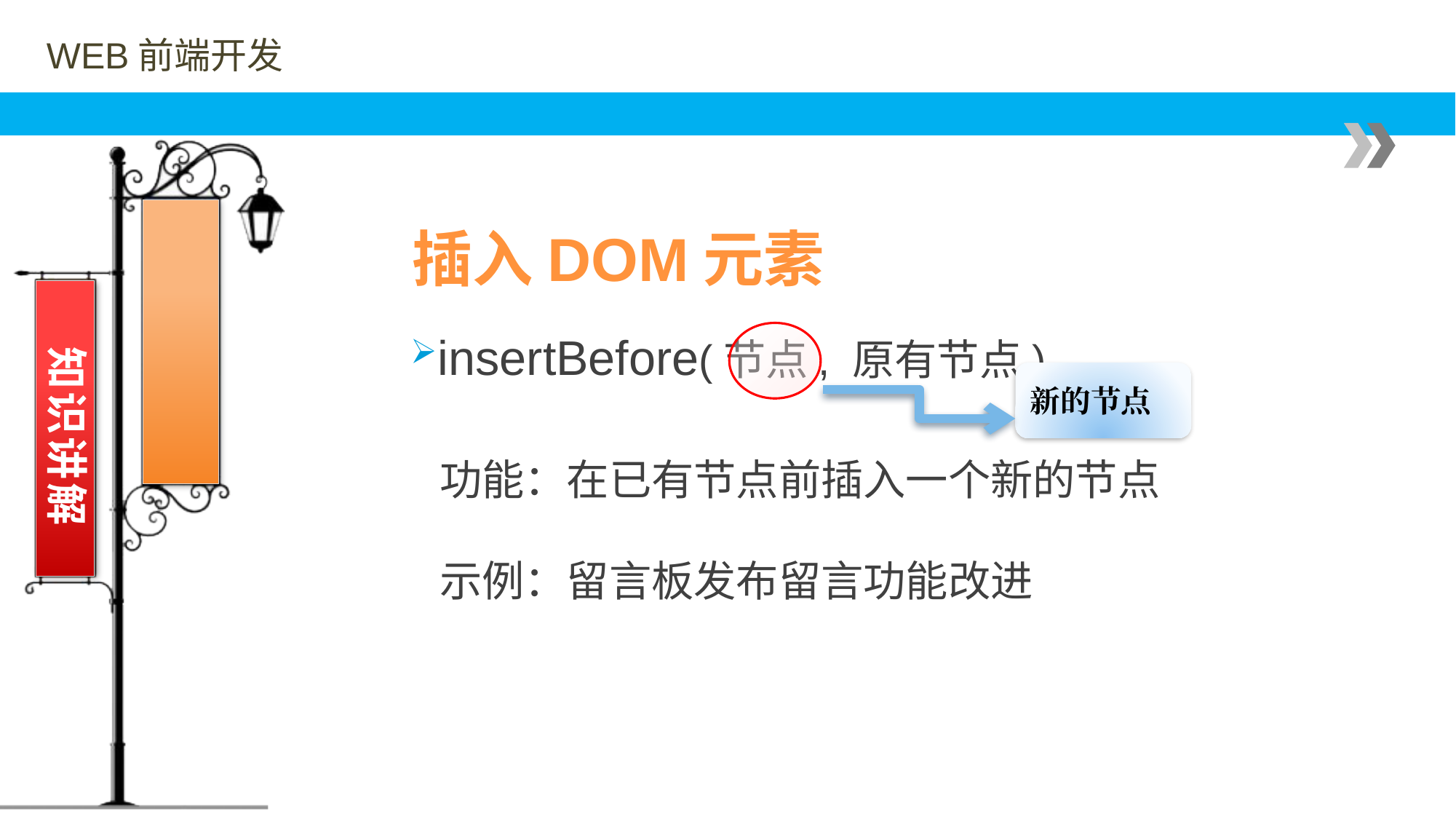

插入DOM元素

insertBefore(节点, 原有节点)

  功能：在已有节点前插入一个新的节点
  示例：留言板发布留言功能改进

知识讲解

新的节点
Weaknesses
（劣）